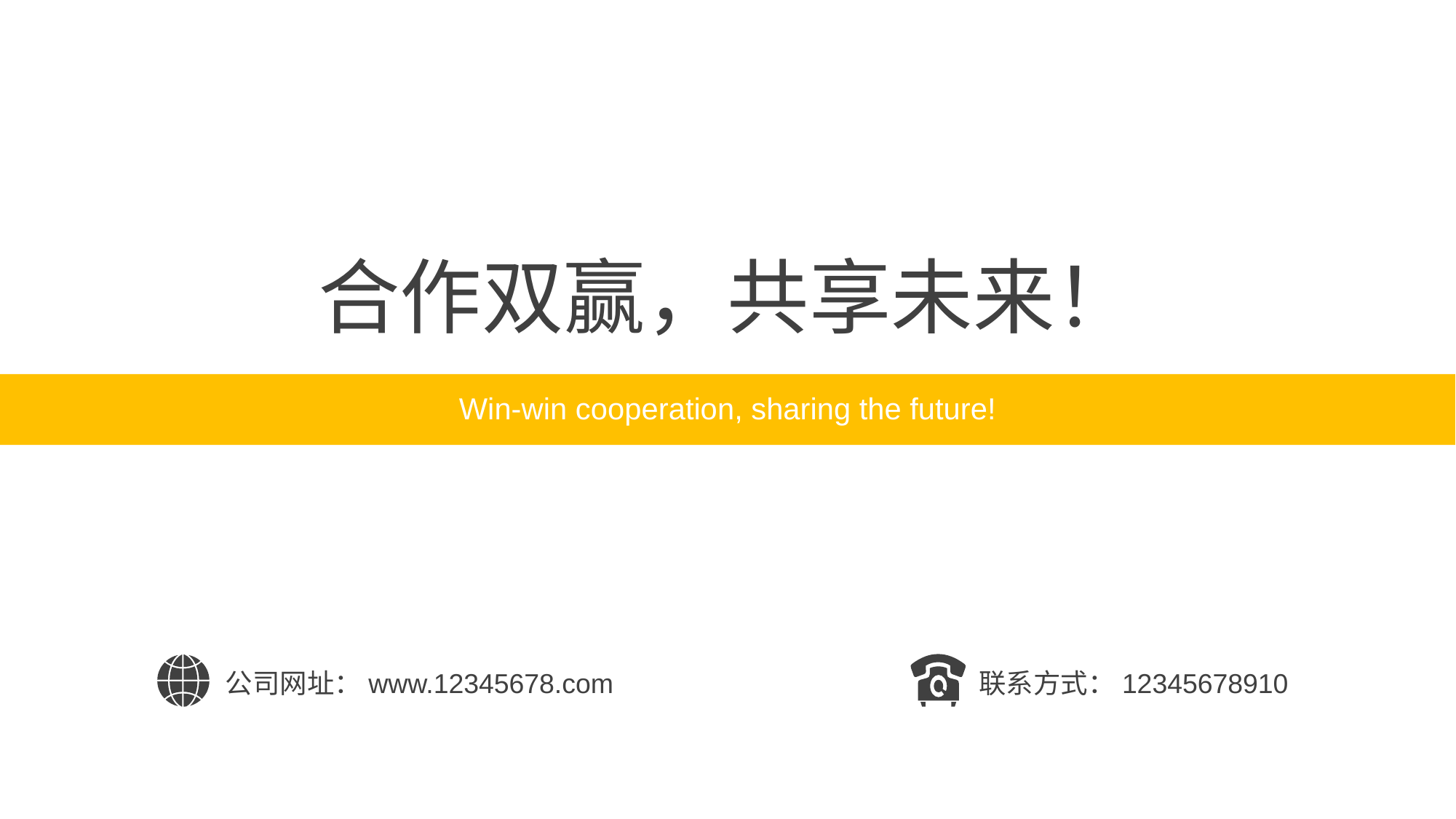

合作双赢，共享未来！

Win-win cooperation, sharing the future!

公司网址：www.12345678.com
联系方式：12345678910